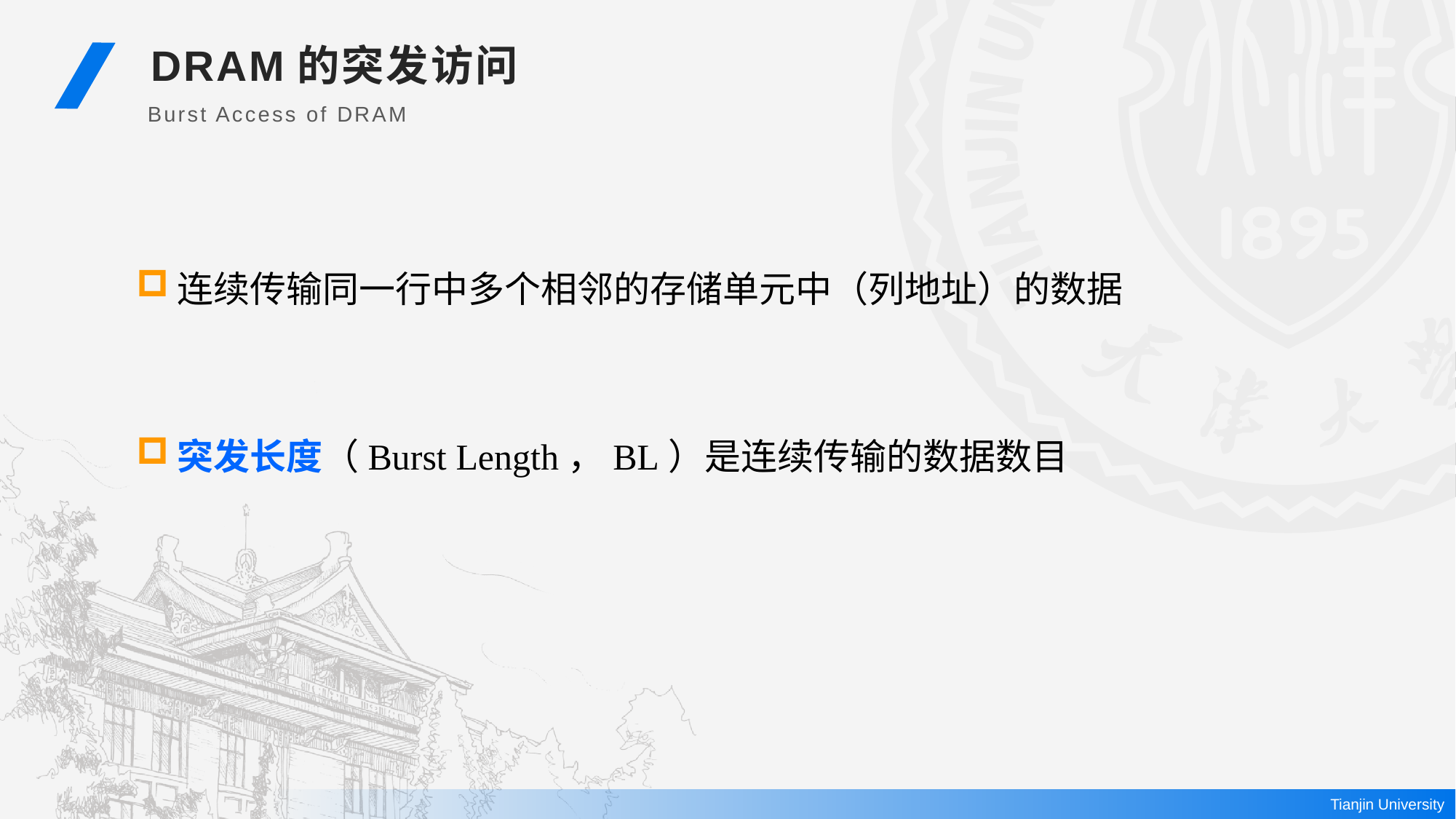

DRAM的突发访问
Burst Access of DRAM
连续传输同一行中多个相邻的存储单元中（列地址）的数据

突发长度（Burst Length，BL）是连续传输的数据数目